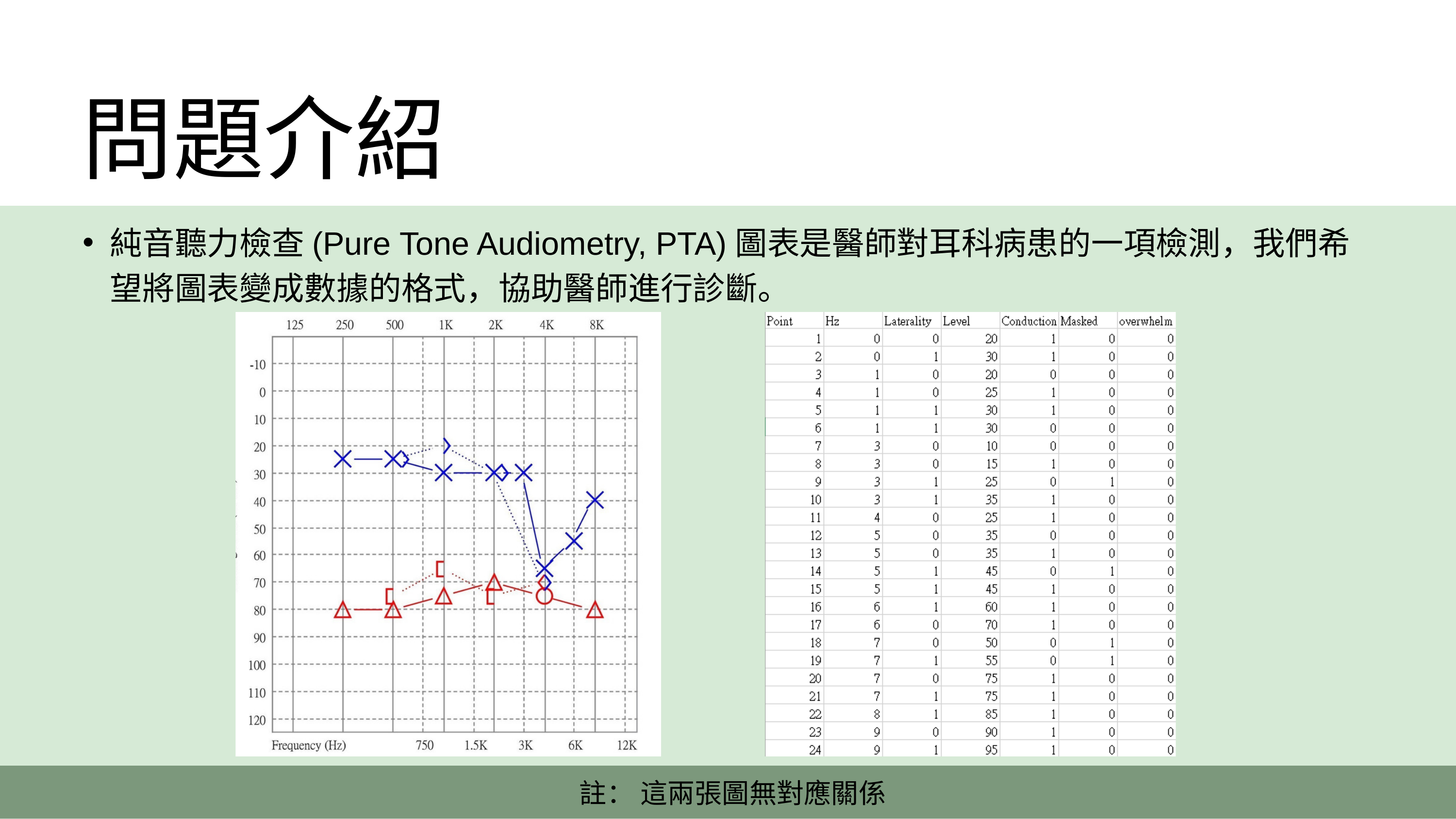

問題介紹

純音聽力檢查(Pure Tone Audiometry, PTA)圖表是醫師對耳科病患的一項檢測，我們希望將圖表變成數據的格式，協助醫師進行診斷。

註： 這兩張圖無對應關係